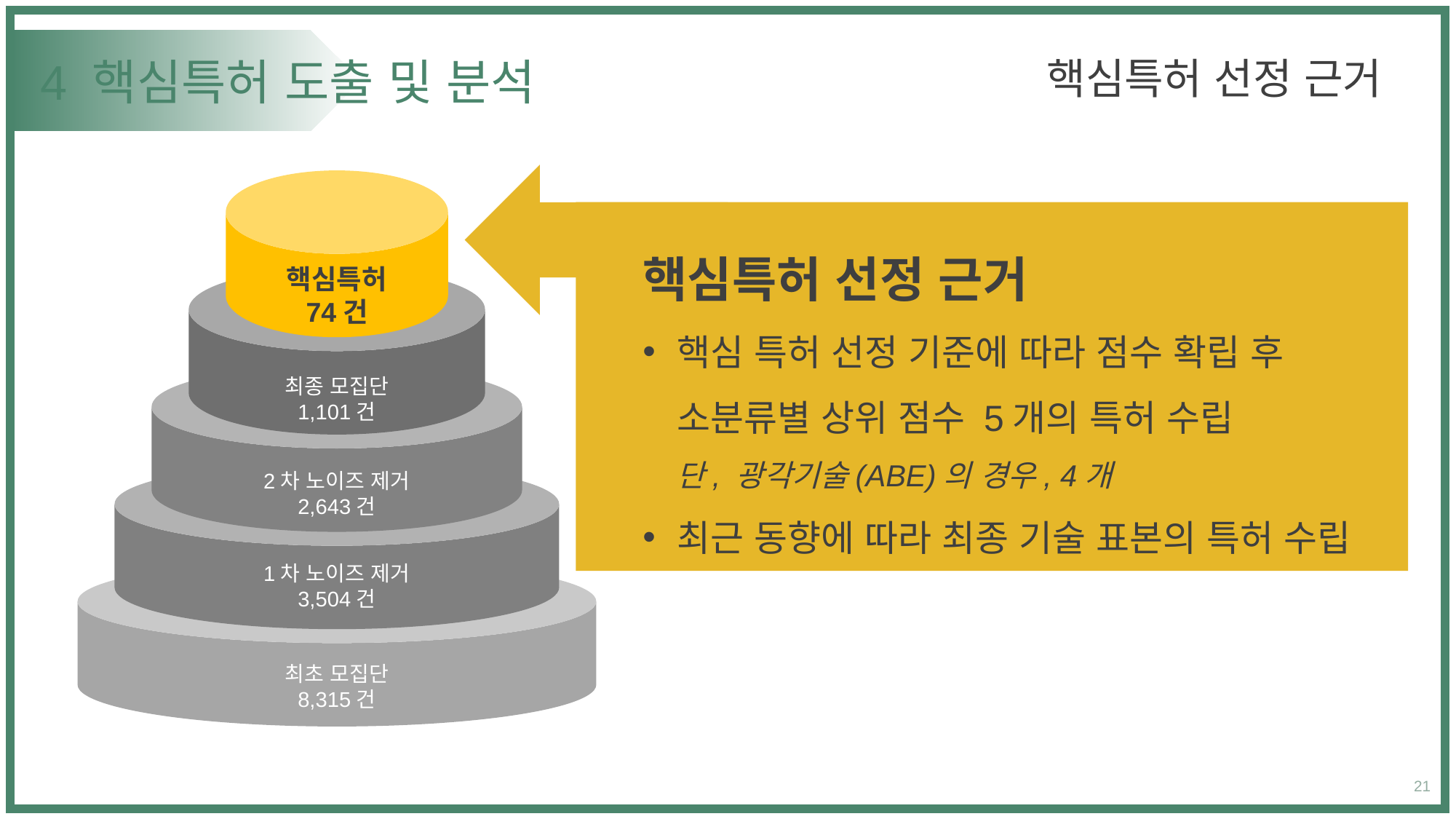

핵심특허 선정 근거
# 4 핵심특허 도출 및 분석

핵심특허
74건

최종 모집단
1,101건
2차 노이즈 제거
2,643건

1차 노이즈 제거
3,504건

최초 모집단
8,315건

핵심특허 선정 근거
핵심 특허 선정 기준에 따라 점수 확립 후
소분류별 상위 점수 5개의 특허 수립
단, 광각기술(ABE)의 경우, 4개
최근 동향에 따라 최종 기술 표본의 특허 수립
21